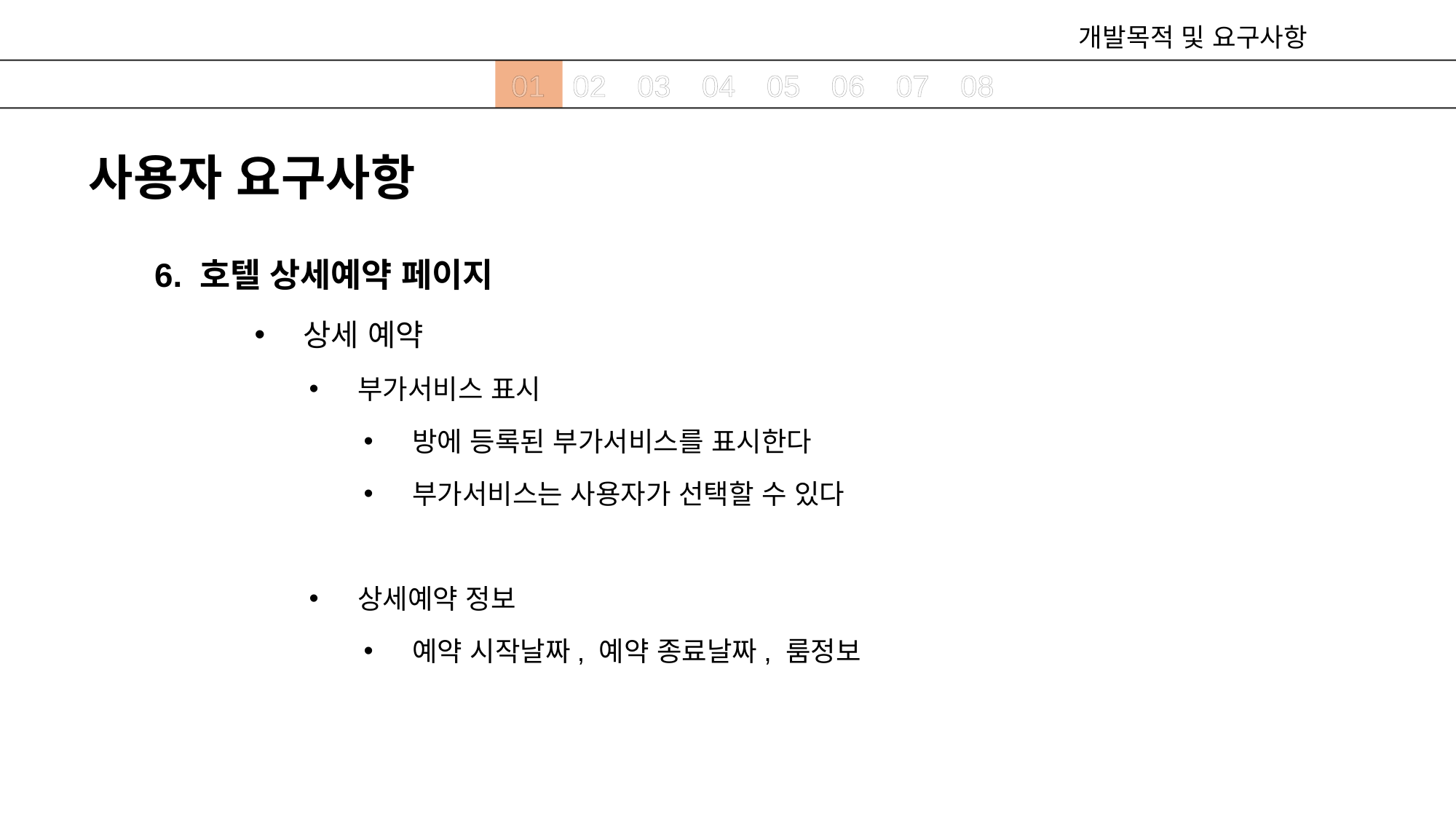

개발목적 및 요구사항

01
02
03
04
05
06
07
08
사용자 요구사항
6. 호텔 상세예약 페이지
상세 예약
부가서비스 표시
방에 등록된 부가서비스를 표시한다
부가서비스는 사용자가 선택할 수 있다

상세예약 정보
예약 시작날짜, 예약 종료날짜, 룸정보